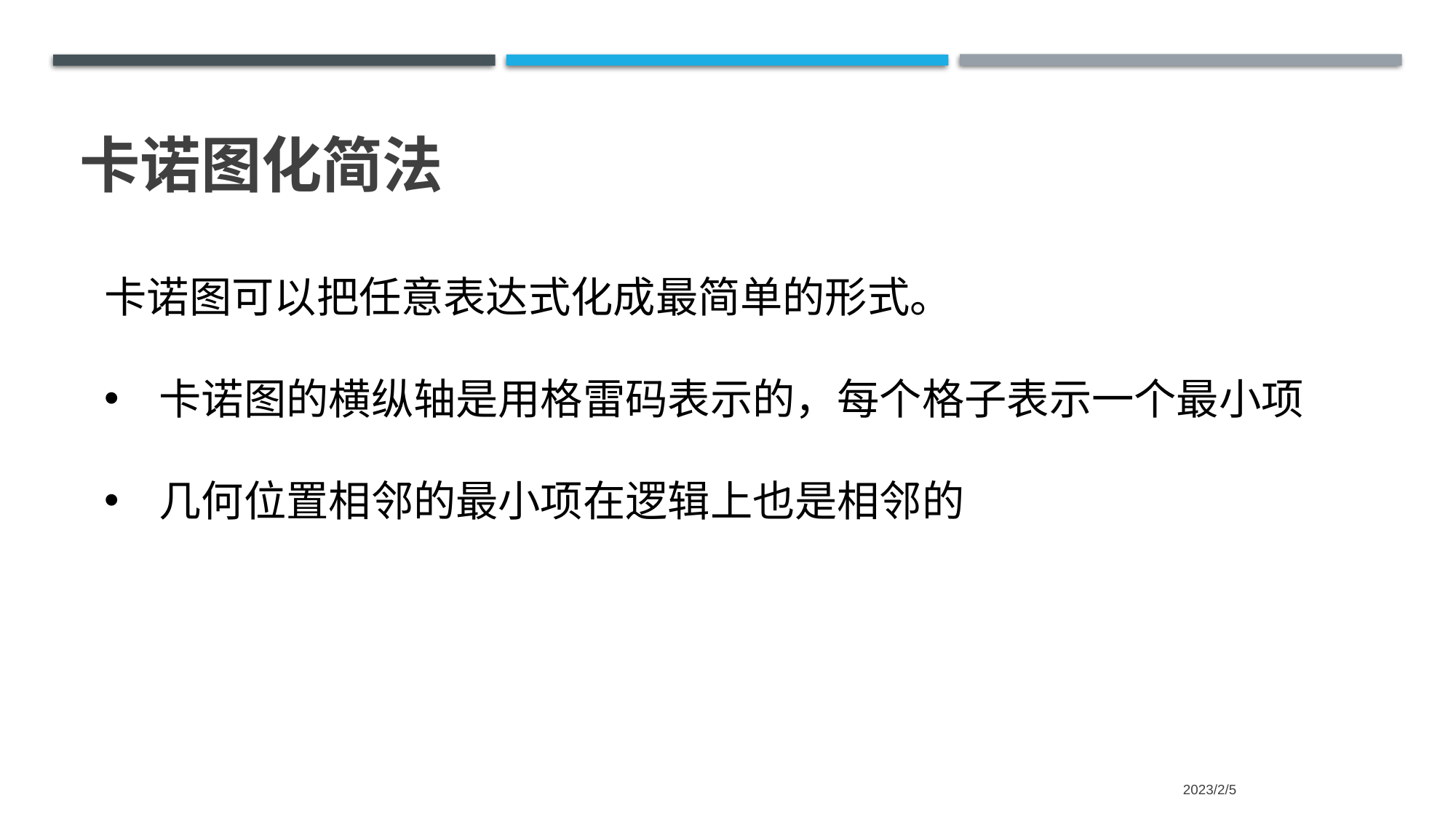

# 卡诺图化简法
卡诺图可以把任意表达式化成最简单的形式。

卡诺图的横纵轴是用格雷码表示的，每个格子表示一个最小项

几何位置相邻的最小项在逻辑上也是相邻的

2023/2/5